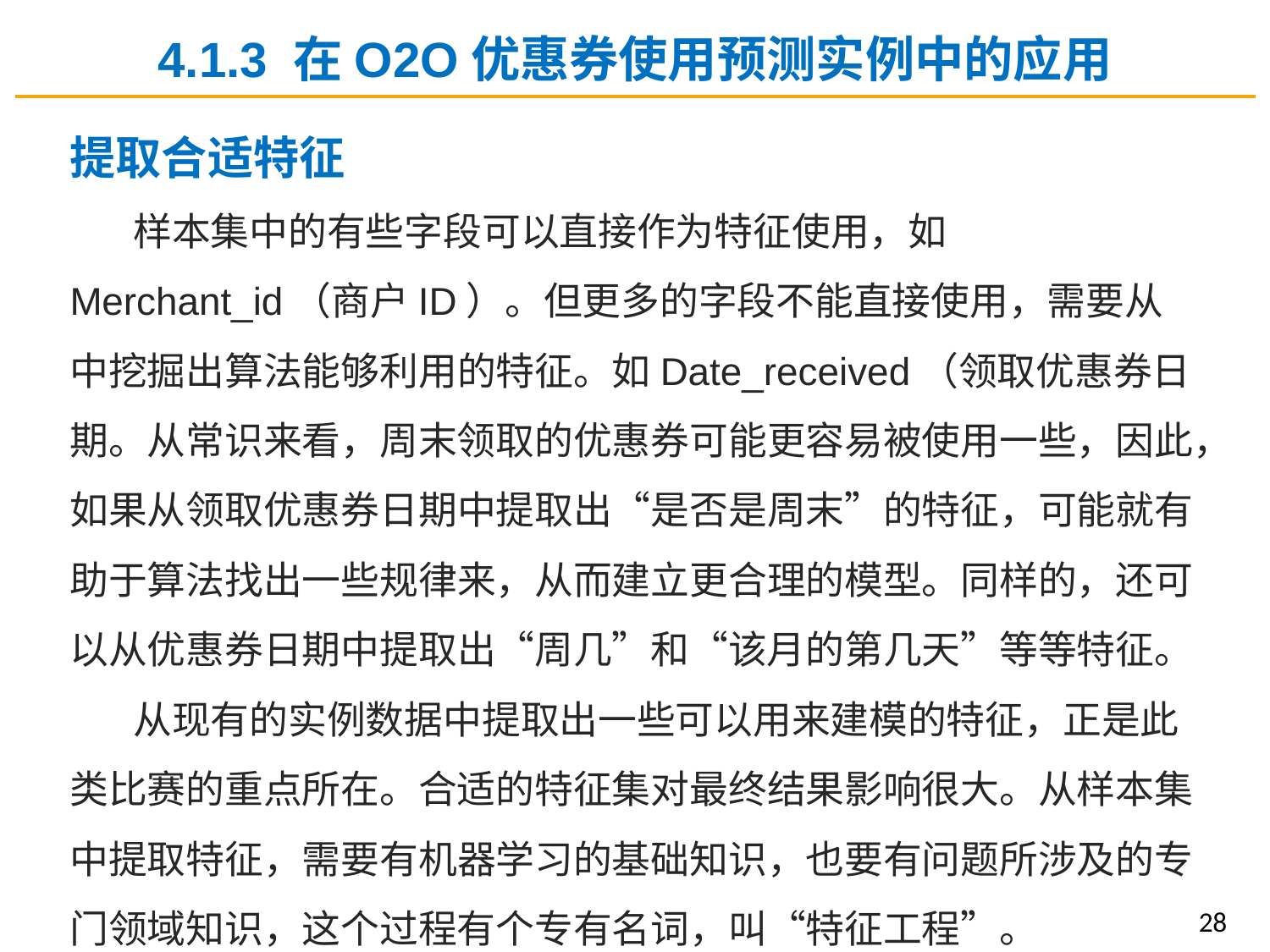

4.1.3 在O2O优惠券使用预测实例中的应用
提取合适特征
样本集中的有些字段可以直接作为特征使用，如Merchant_id（商户ID）。但更多的字段不能直接使用，需要从中挖掘出算法能够利用的特征。如Date_received（领取优惠券日期。从常识来看，周末领取的优惠券可能更容易被使用一些，因此，如果从领取优惠券日期中提取出“是否是周末”的特征，可能就有助于算法找出一些规律来，从而建立更合理的模型。同样的，还可以从优惠券日期中提取出“周几”和“该月的第几天”等等特征。
从现有的实例数据中提取出一些可以用来建模的特征，正是此类比赛的重点所在。合适的特征集对最终结果影响很大。从样本集中提取特征，需要有机器学习的基础知识，也要有问题所涉及的专门领域知识，这个过程有个专有名词，叫“特征工程”。
28